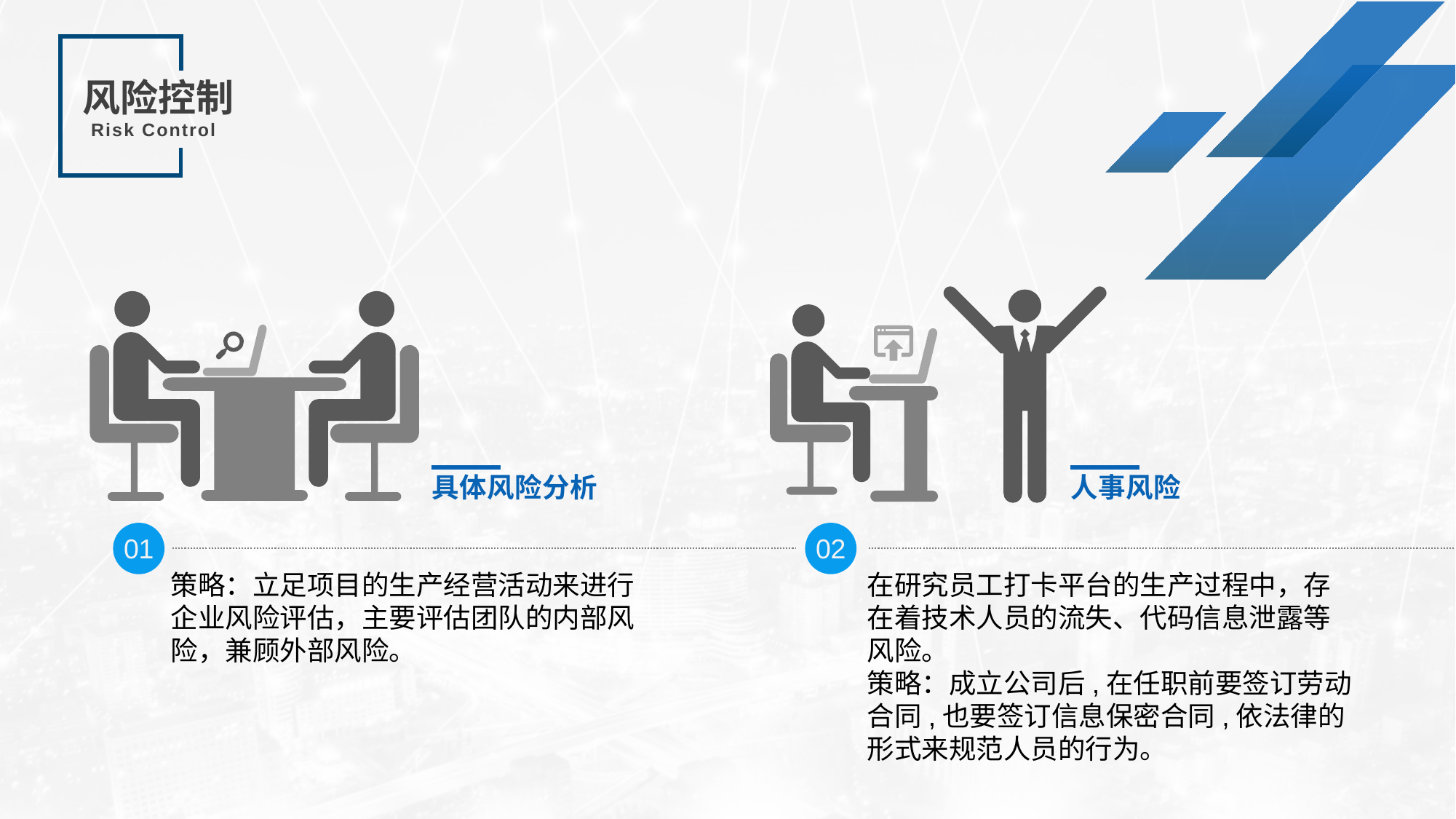

风险控制
Risk Control

具体风险分析
人事风险

01

02
策略：立足项目的生产经营活动来进行企业风险评估，主要评估团队的内部风险，兼顾外部风险。

在研究员工打卡平台的生产过程中，存在着技术人员的流失、代码信息泄露等风险。
策略：成立公司后,在任职前要签订劳动合同,也要签订信息保密合同,依法律的形式来规范人员的行为。